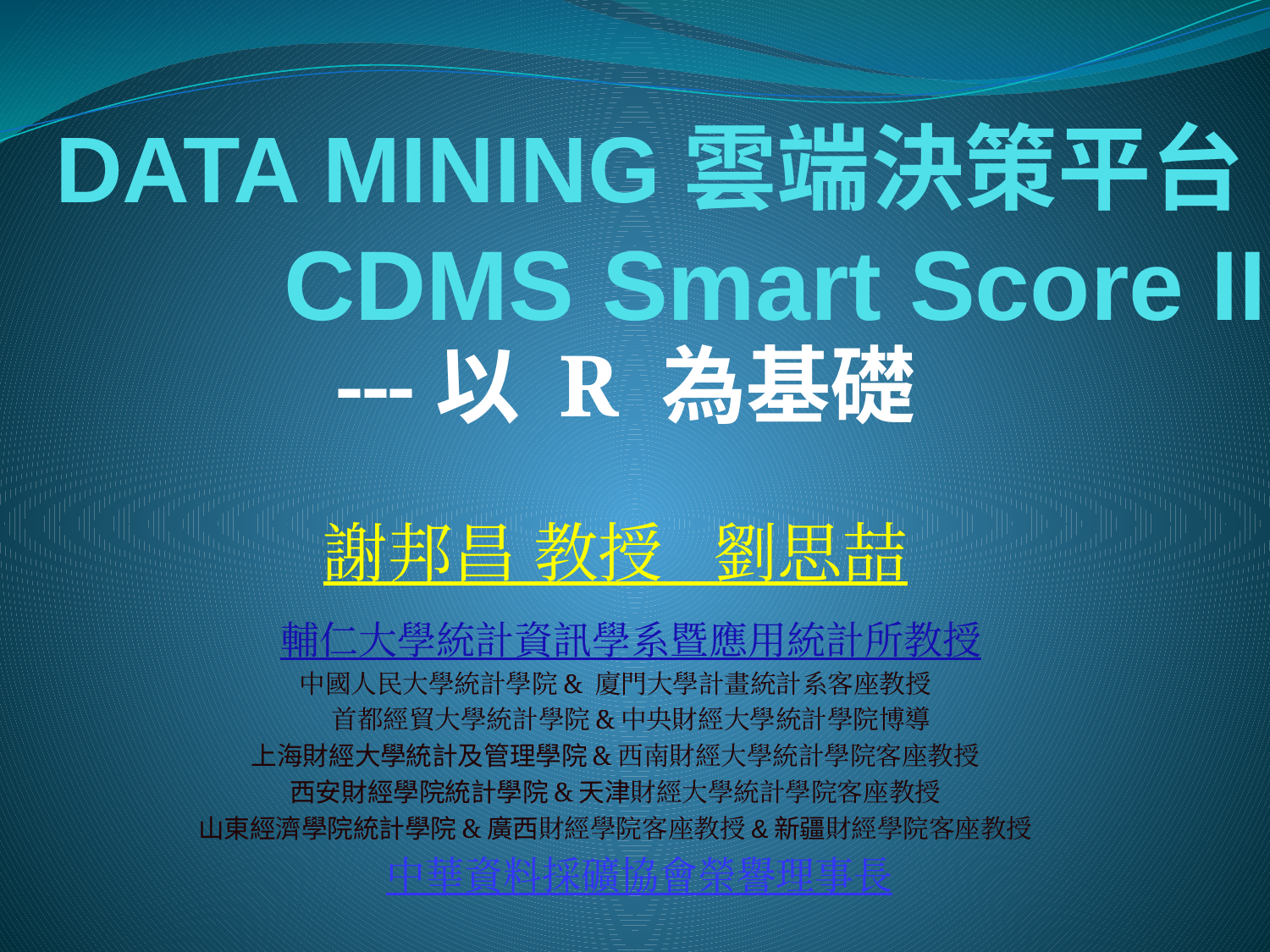

# DATA MINING雲端決策平台CDMS Smart Score II
---以 R 為基礎
謝邦昌 教授   劉思喆

    輔仁大學統計資訊學系暨應用統計所教授
中國人民大學統計學院& 廈門大學計畫統計系客座教授
    首都經貿大學統計學院&中央財經大學統計學院博導
上海財經大學統計及管理學院&西南財經大學統計學院客座教授
西安財經學院統計學院&天津財經大學統計學院客座教授
山東經濟學院統計學院&廣西財經學院客座教授&新疆財經學院客座教授
    中華資料採礦協會榮譽理事長